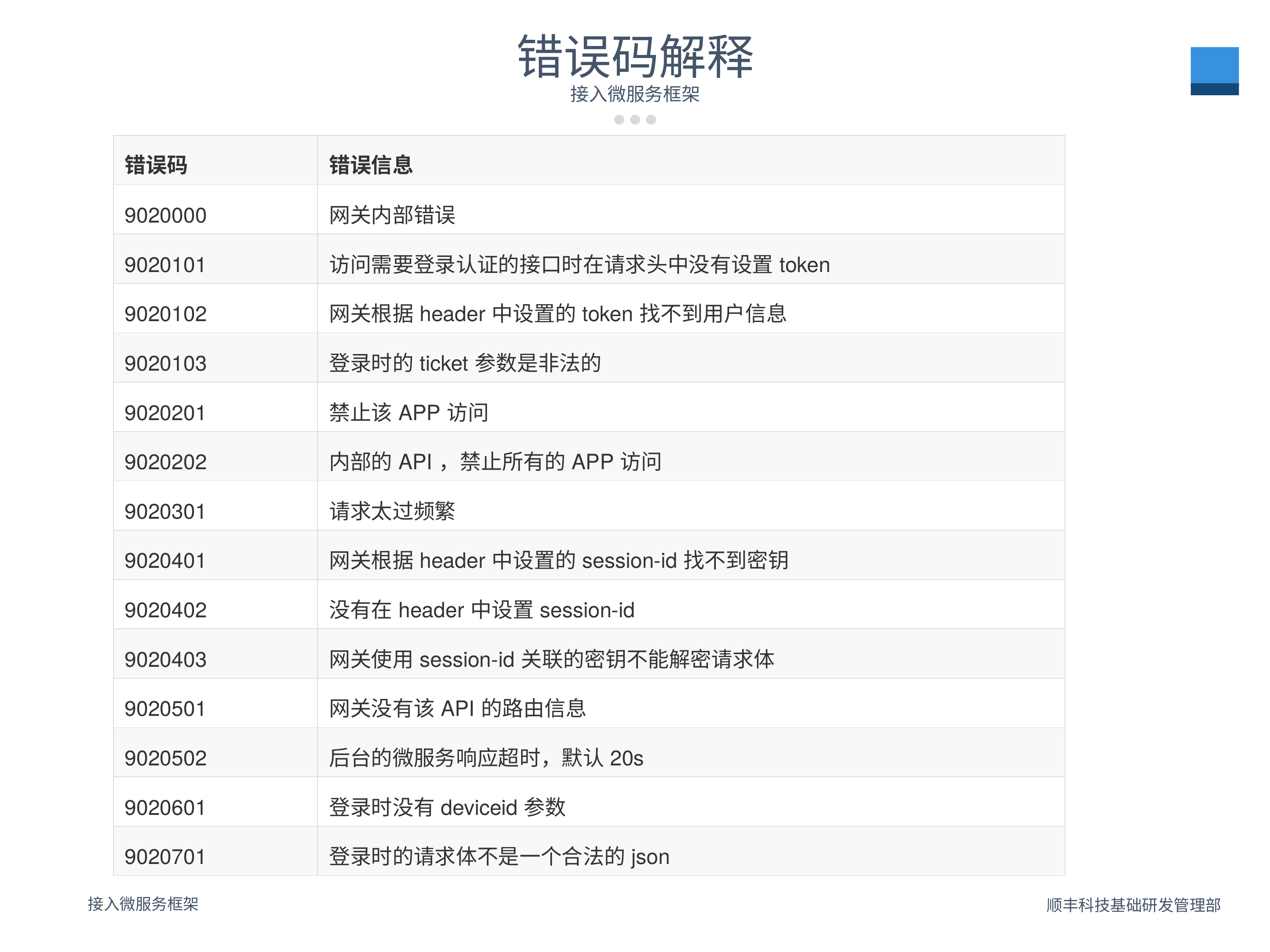

22
错误码解释
接入微服务框架

| 错误码 | 错误信息 |
| --- | --- |
| 9020000 | 网关内部错误 |
| 9020101 | 访问需要登录认证的接口时在请求头中没有设置token |
| 9020102 | 网关根据header中设置的token找不到用户信息 |
| 9020103 | 登录时的ticket参数是非法的 |
| 9020201 | 禁止该APP访问 |
| 9020202 | 内部的API，禁止所有的APP访问 |
| 9020301 | 请求太过频繁 |
| 9020401 | 网关根据header中设置的session-id找不到密钥 |
| 9020402 | 没有在header中设置session-id |
| 9020403 | 网关使用session-id关联的密钥不能解密请求体 |
| 9020501 | 网关没有该API的路由信息 |
| 9020502 | 后台的微服务响应超时，默认20s |
| 9020601 | 登录时没有deviceid参数 |
| 9020701 | 登录时的请求体不是一个合法的json |